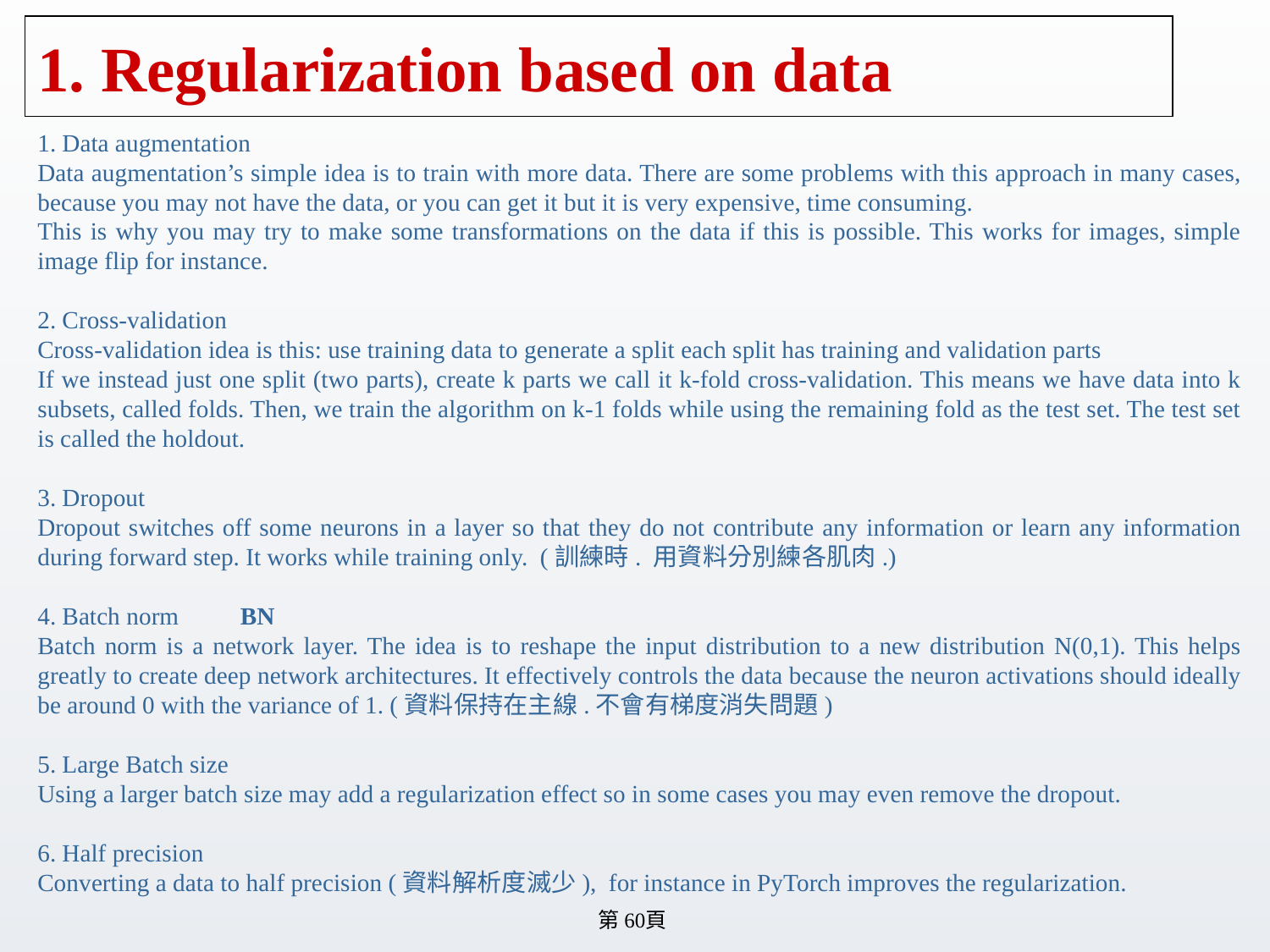

# 1. Regularization based on data
1. Data augmentation
Data augmentation’s simple idea is to train with more data. There are some problems with this approach in many cases, because you may not have the data, or you can get it but it is very expensive, time consuming.
This is why you may try to make some transformations on the data if this is possible. This works for images, simple image flip for instance.

2. Cross-validation
Cross-validation idea is this: use training data to generate a split each split has training and validation parts
If we instead just one split (two parts), create k parts we call it k-fold cross-validation. This means we have data into k subsets, called folds. Then, we train the algorithm on k-1 folds while using the remaining fold as the test set. The test set is called the holdout.

3. Dropout
Dropout switches off some neurons in a layer so that they do not contribute any information or learn any information during forward step. It works while training only.  (訓練時. 用資料分別練各肌肉.)

4. Batch norm　　BN
Batch norm is a network layer. The idea is to reshape the input distribution to a new distribution N(0,1). This helps greatly to create deep network architectures. It effectively controls the data because the neuron activations should ideally be around 0 with the variance of 1. (資料保持在主線.不會有梯度消失問題)

5. Large Batch size
Using a larger batch size may add a regularization effect so in some cases you may even remove the dropout.

6. Half precision
Converting a data to half precision (資料解析度滅少),  for instance in PyTorch improves the regularization.